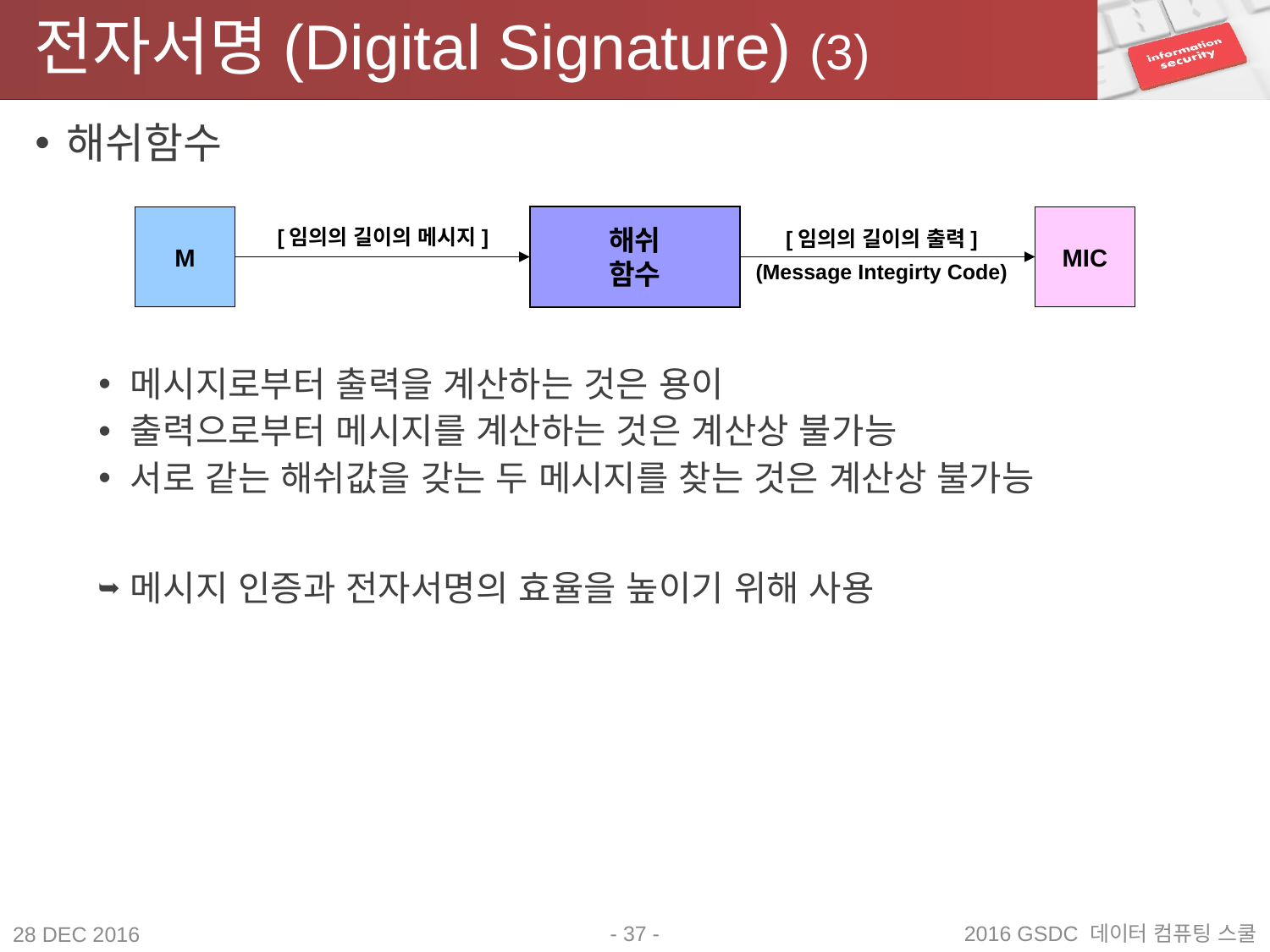

# 전자서명(Digital Signature) (3)
해쉬함수

메시지로부터 출력을 계산하는 것은 용이
출력으로부터 메시지를 계산하는 것은 계산상 불가능
서로 같는 해쉬값을 갖는 두 메시지를 찾는 것은 계산상 불가능

메시지 인증과 전자서명의 효율을 높이기 위해 사용

M
해쉬
함수
MIC
[임의의 길이의 출력]
(Message Integirty Code)
[임의의 길이의 메시지]
37
2016 GSDC 데이터 컴퓨팅 스쿨
28 DEC 2016